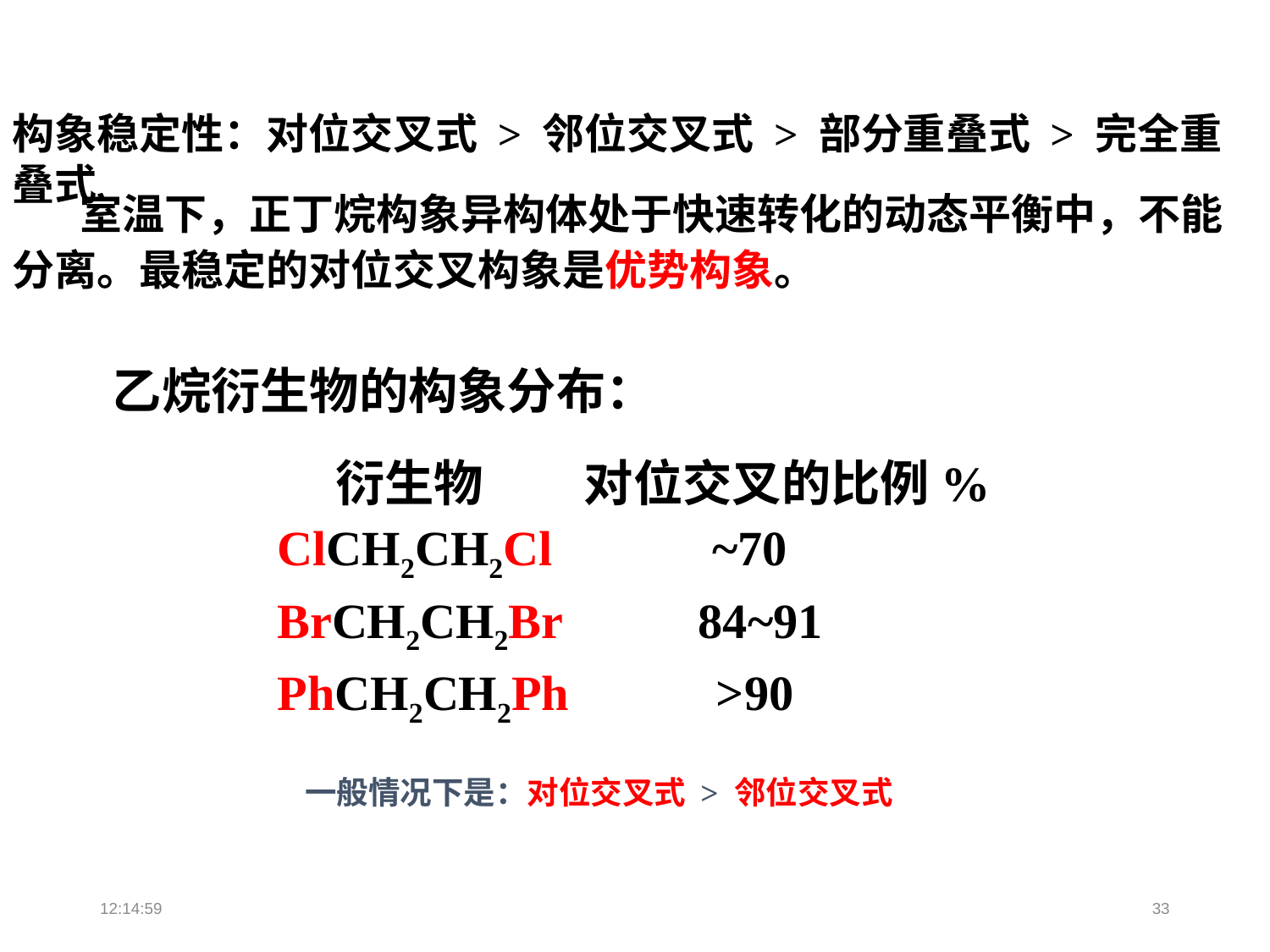

构象稳定性：对位交叉式 > 邻位交叉式 > 部分重叠式 > 完全重叠式
      室温下，正丁烷构象异构体处于快速转化的动态平衡中，不能分离。最稳定的对位交叉构象是优势构象。
# 乙烷衍生物的构象分布：
     衍生物         对位交叉的比例%
ClCH2CH2Cl             ~70
BrCH2CH2Br           84~91
PhCH2CH2Ph            >90
一般情况下是：对位交叉式 > 邻位交叉式
12:14:59
33